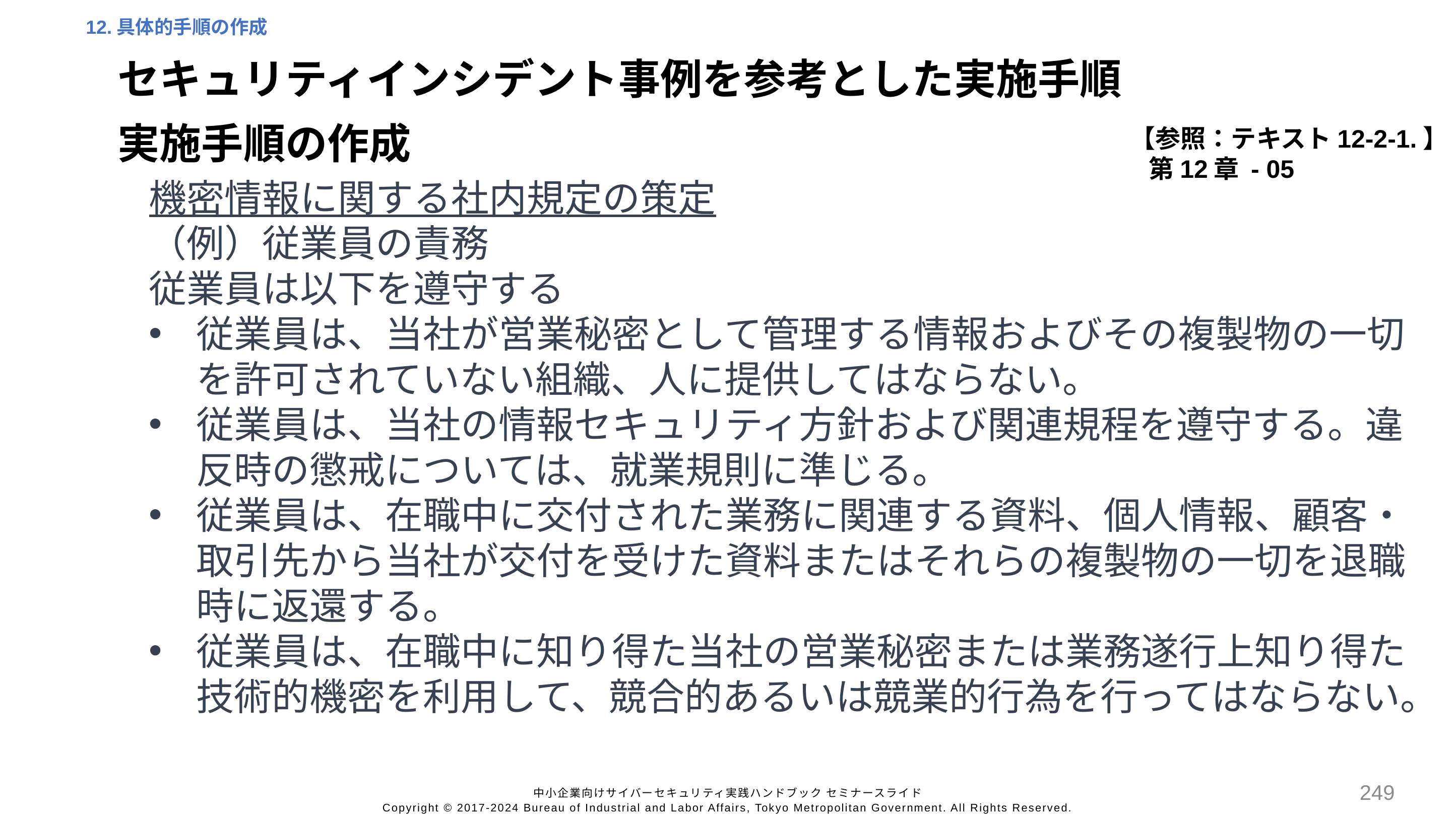

12.具体的手順の作成
セキュリティインシデント事例を参考とした実施手順
【参照：テキスト12-2-1.】
第12章 - 05
実施手順の作成
機密情報に関する社内規定の策定
（例）従業員の責務
従業員は以下を遵守する
従業員は、当社が営業秘密として管理する情報およびその複製物の一切を許可されていない組織、人に提供してはならない。
従業員は、当社の情報セキュリティ方針および関連規程を遵守する。違反時の懲戒については、就業規則に準じる。
従業員は、在職中に交付された業務に関連する資料、個人情報、顧客・取引先から当社が交付を受けた資料またはそれらの複製物の一切を退職時に返還する。
従業員は、在職中に知り得た当社の営業秘密または業務遂行上知り得た技術的機密を利用して、競合的あるいは競業的行為を行ってはならない。
249